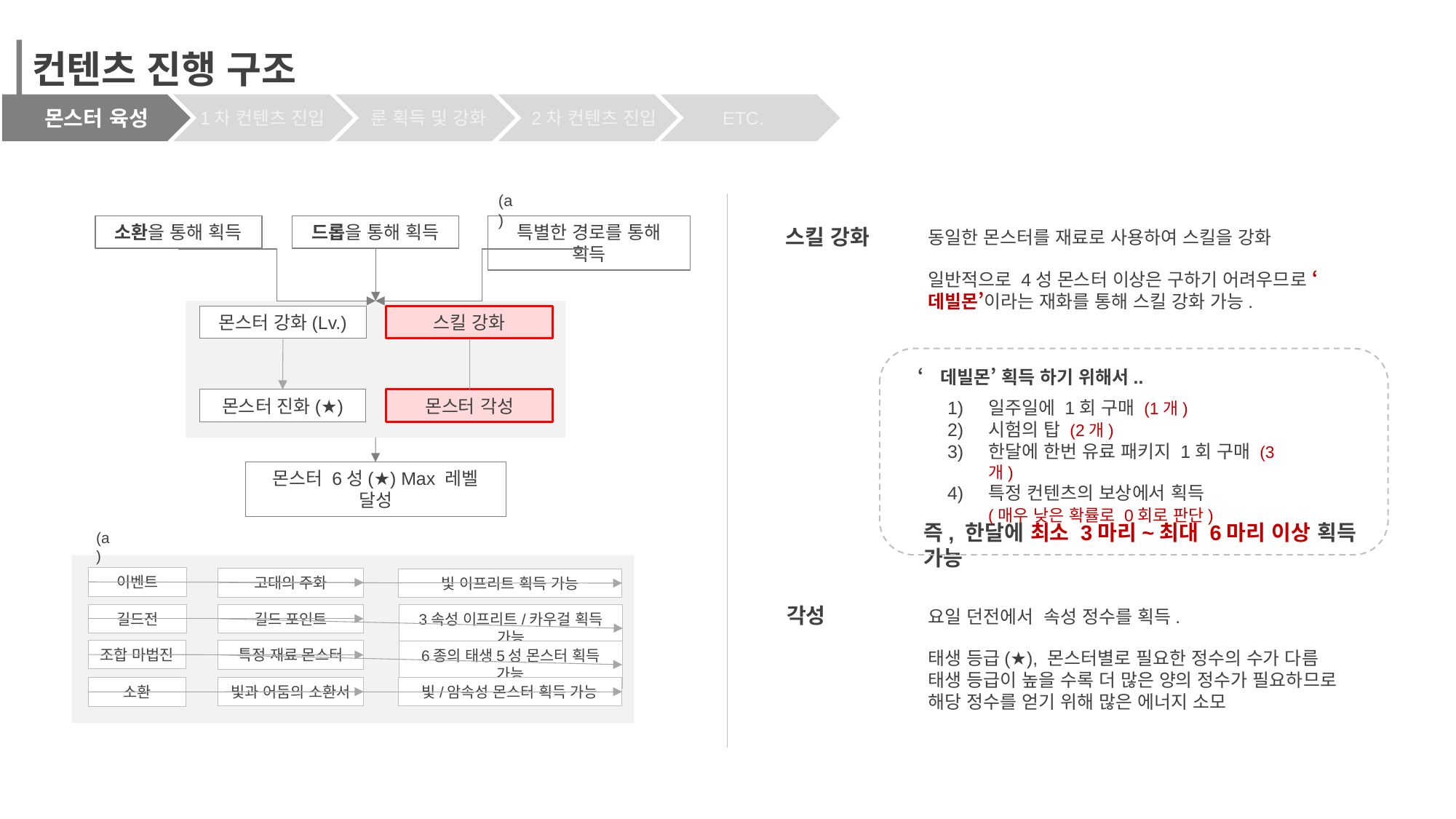

컨텐츠 진행 구조

몬스터 육성
1차 컨텐츠 진입
ETC.
룬 획득 및 강화
2차 컨텐츠 진입
(a)
드롭을 통해 획득
특별한 경로를 통해 획득
소환을 통해 획득

몬스터 강화(Lv.)
스킬 강화
몬스터 진화(★)
몬스터 각성
몬스터 6성(★) Max 레벨 달성
스킬 강화
동일한 몬스터를 재료로 사용하여 스킬을 강화
일반적으로 4성 몬스터 이상은 구하기 어려우므로 ‘데빌몬’이라는 재화를 통해 스킬 강화 가능.

‘데빌몬’ 획득 하기 위해서..
일주일에 1회 구매 (1개)
시험의 탑 (2개)
한달에 한번 유료 패키지 1회 구매 (3개)
특정 컨텐츠의 보상에서 획득
        (매우 낮은 확률로 0회로 판단)
즉, 한달에 최소 3마리~최대 6마리 이상 획득 가능
(a)

이벤트
고대의 주화
빛 이프리트 획득 가능
길드전
길드 포인트
3속성 이프리트/카우걸 획득 가능
조합 마법진
특정 재료 몬스터
6종의 태생5성 몬스터 획득 가능
빛/암속성 몬스터 획득 가능
빛과 어둠의 소환서
소환
각성
요일 던전에서  속성 정수를 획득.
태생 등급(★), 몬스터별로 필요한 정수의 수가 다름
태생 등급이 높을 수록 더 많은 양의 정수가 필요하므로
해당 정수를 얻기 위해 많은 에너지 소모